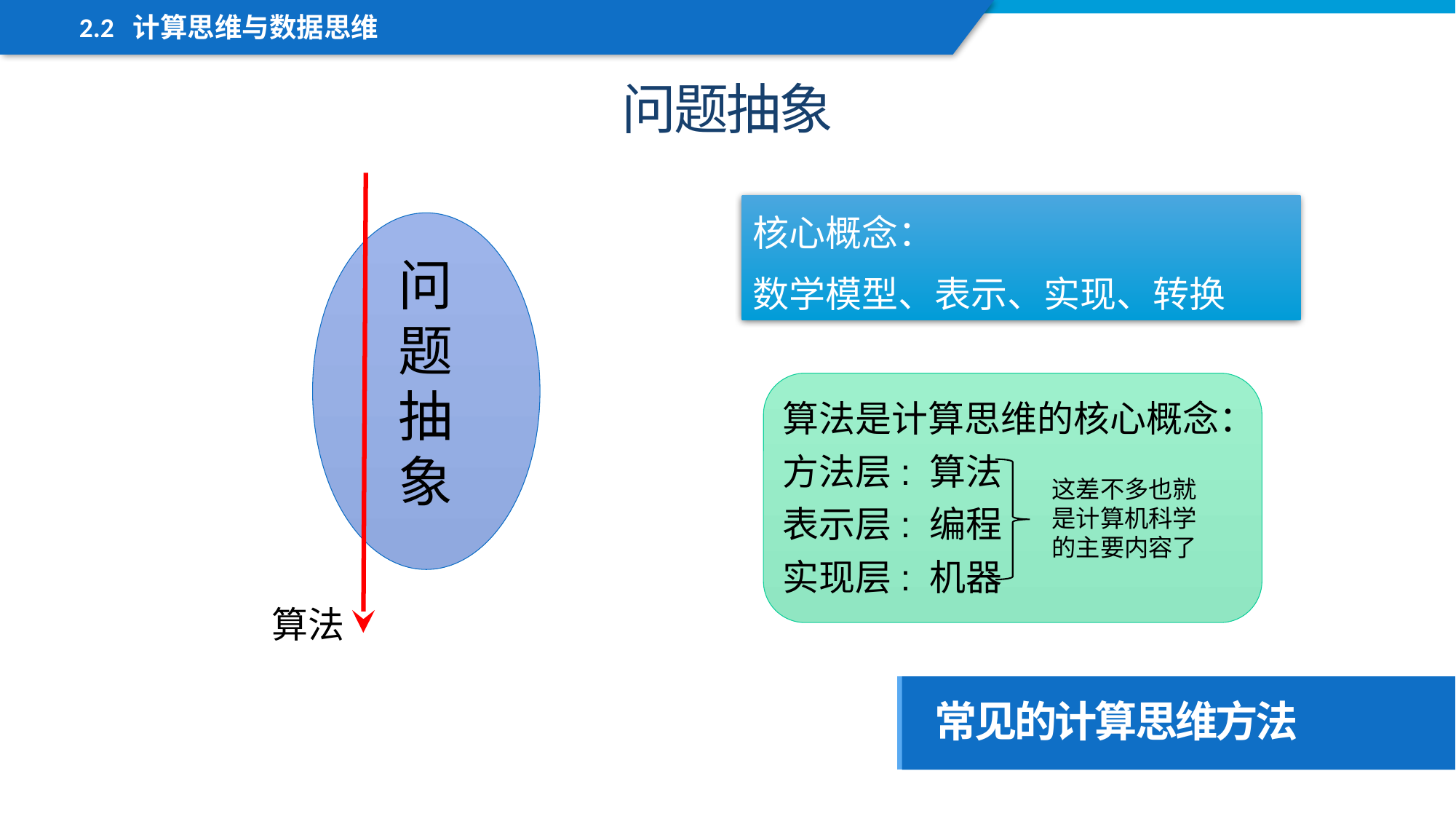

2.2  计算思维与数据思维
问题抽象

算法
核心概念：
数学模型、表示、实现、转换

问题抽象

算法是计算思维的核心概念：
方法层: 算法
表示层: 编程
实现层: 机器

这差不多也就是计算机科学的主要内容了
常见的计算思维方法